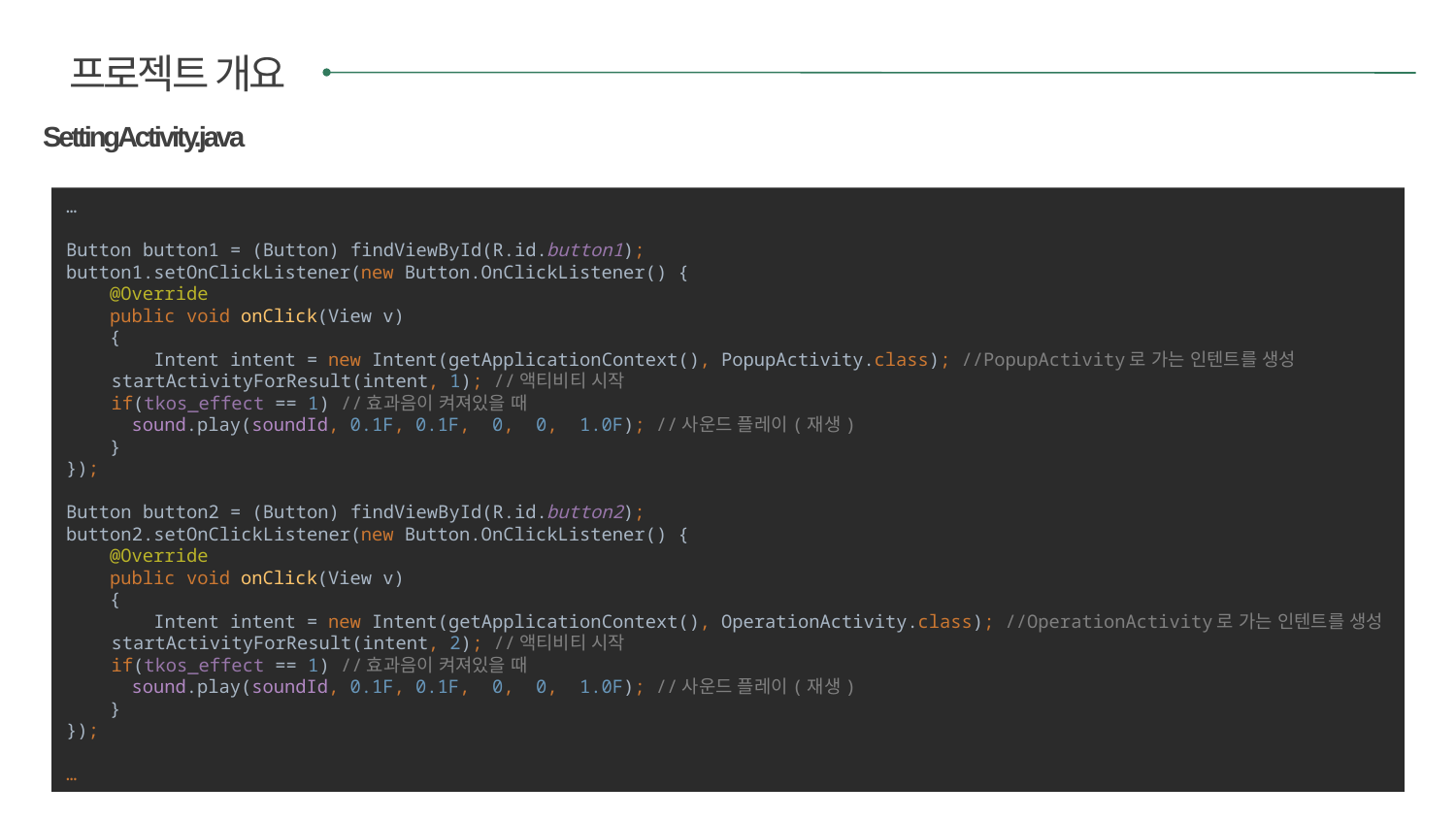

프로젝트 개요
SettingActivity.java
…

Button button1 = (Button) findViewById(R.id.button1);
button1.setOnClickListener(new Button.OnClickListener() {
    @Override
    public void onClick(View v)
    {
        Intent intent = new Intent(getApplicationContext(), PopupActivity.class); //PopupActivity로 가는 인텐트를 생성
        startActivityForResult(intent, 1); //액티비티 시작
        if(tkos_effect == 1) //효과음이 켜져있을 때
            sound.play(soundId, 0.1F, 0.1F,  0,  0,  1.0F); //사운드 플레이(재생)
    }
});
Button button2 = (Button) findViewById(R.id.button2);
button2.setOnClickListener(new Button.OnClickListener() {
    @Override
    public void onClick(View v)
    {
        Intent intent = new Intent(getApplicationContext(), OperationActivity.class); //OperationActivity로 가는 인텐트를 생성
        startActivityForResult(intent, 2); //액티비티 시작
        if(tkos_effect == 1) //효과음이 켜져있을 때
            sound.play(soundId, 0.1F, 0.1F,  0,  0,  1.0F); //사운드 플레이(재생)
    }
});

…